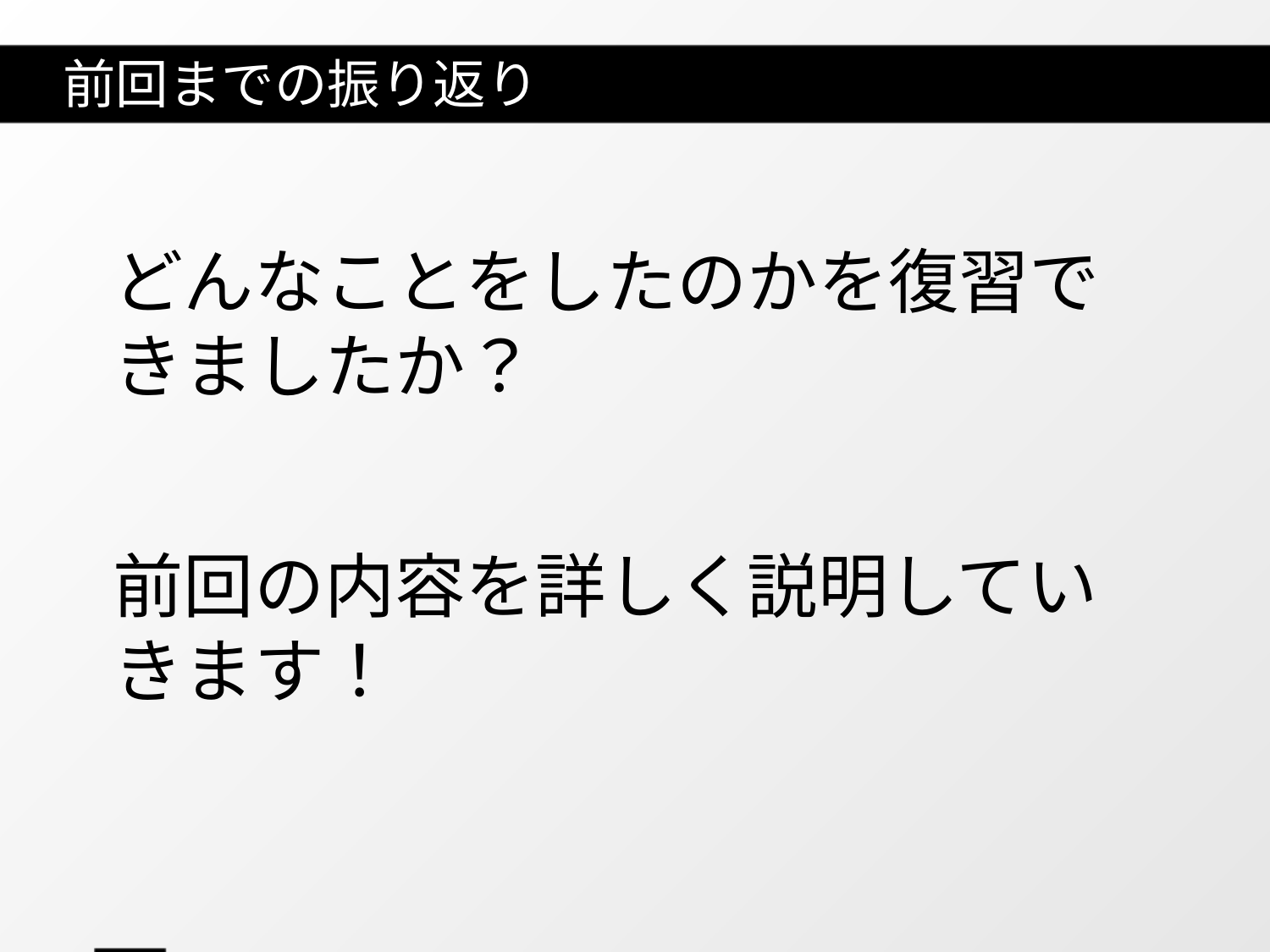

# 前回までの振り返り
どんなことをしたのかを復習できましたか？

前回の内容を詳しく説明していきます！